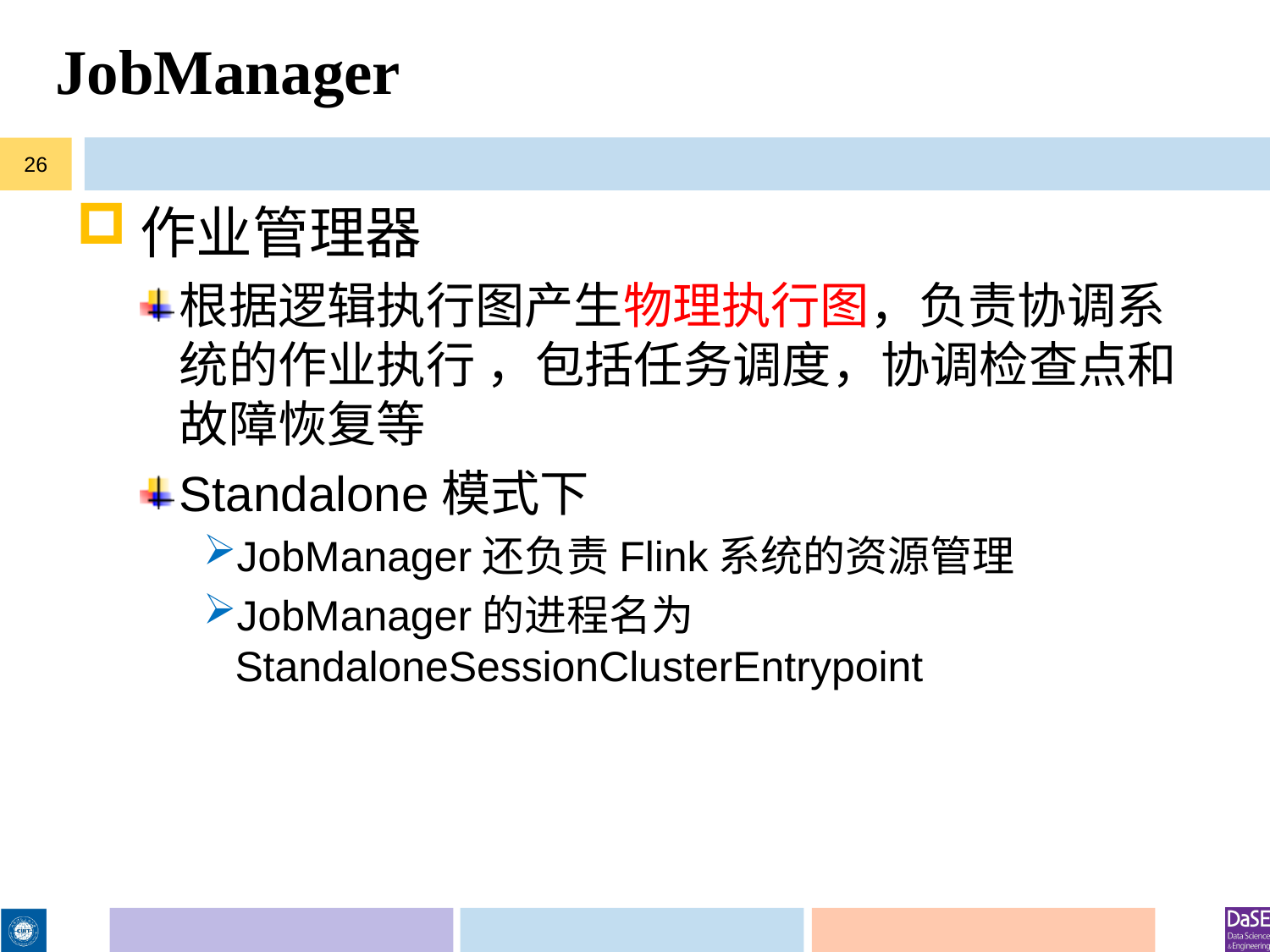

# JobManager
26
作业管理器
根据逻辑执行图产生物理执行图，负责协调系统的作业执行 ，包括任务调度，协调检查点和故障恢复等
Standalone模式下
JobManager还负责Flink系统的资源管理
JobManager的进程名为StandaloneSessionClusterEntrypoint